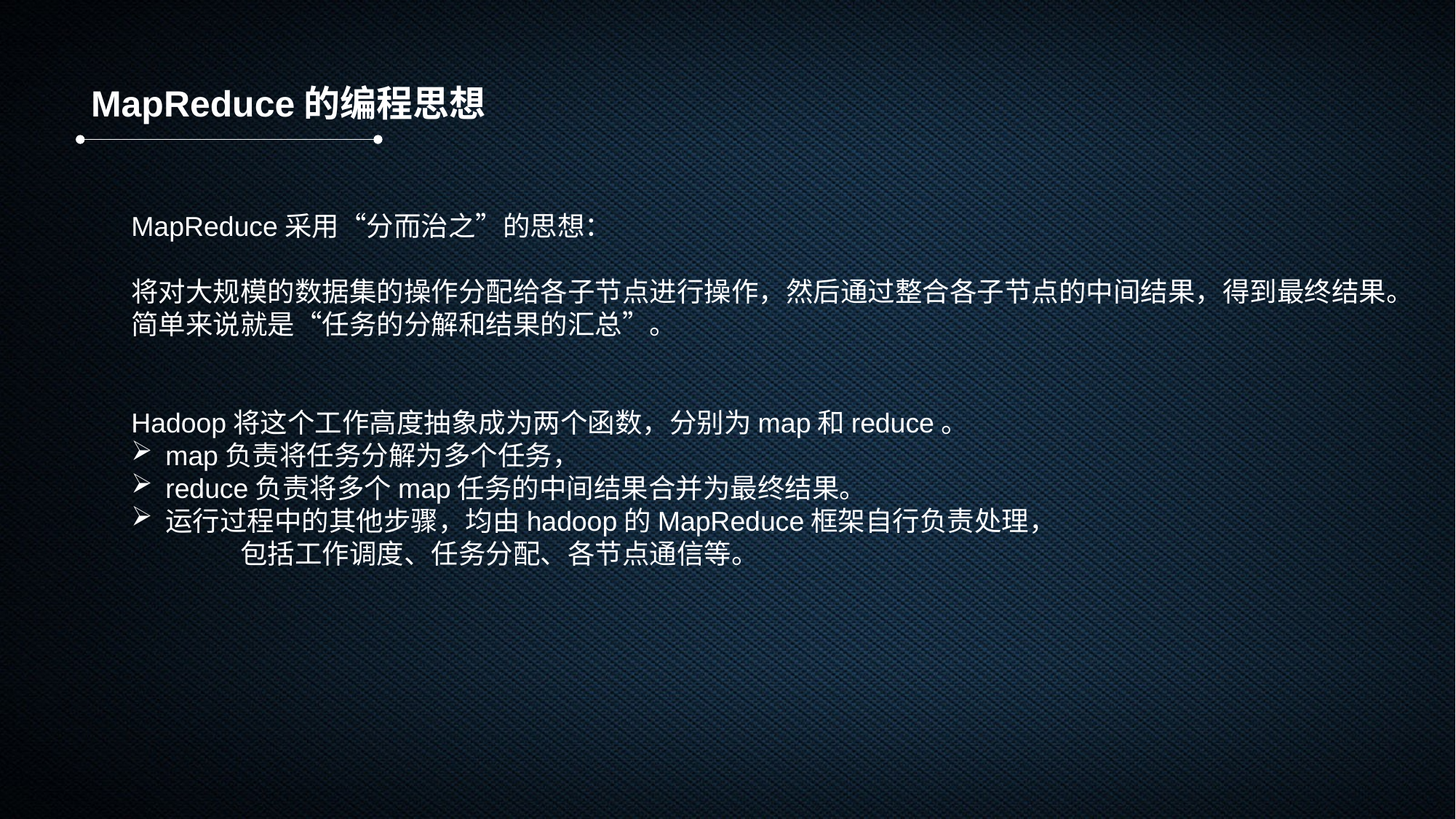

MapReduce的编程思想
MapReduce采用“分而治之”的思想：

将对大规模的数据集的操作分配给各子节点进行操作，然后通过整合各子节点的中间结果，得到最终结果。
简单来说就是“任务的分解和结果的汇总”。

Hadoop将这个工作高度抽象成为两个函数，分别为map和reduce。
map负责将任务分解为多个任务，
reduce负责将多个map任务的中间结果合并为最终结果。
运行过程中的其他步骤，均由hadoop的MapReduce框架自行负责处理，
	包括工作调度、任务分配、各节点通信等。